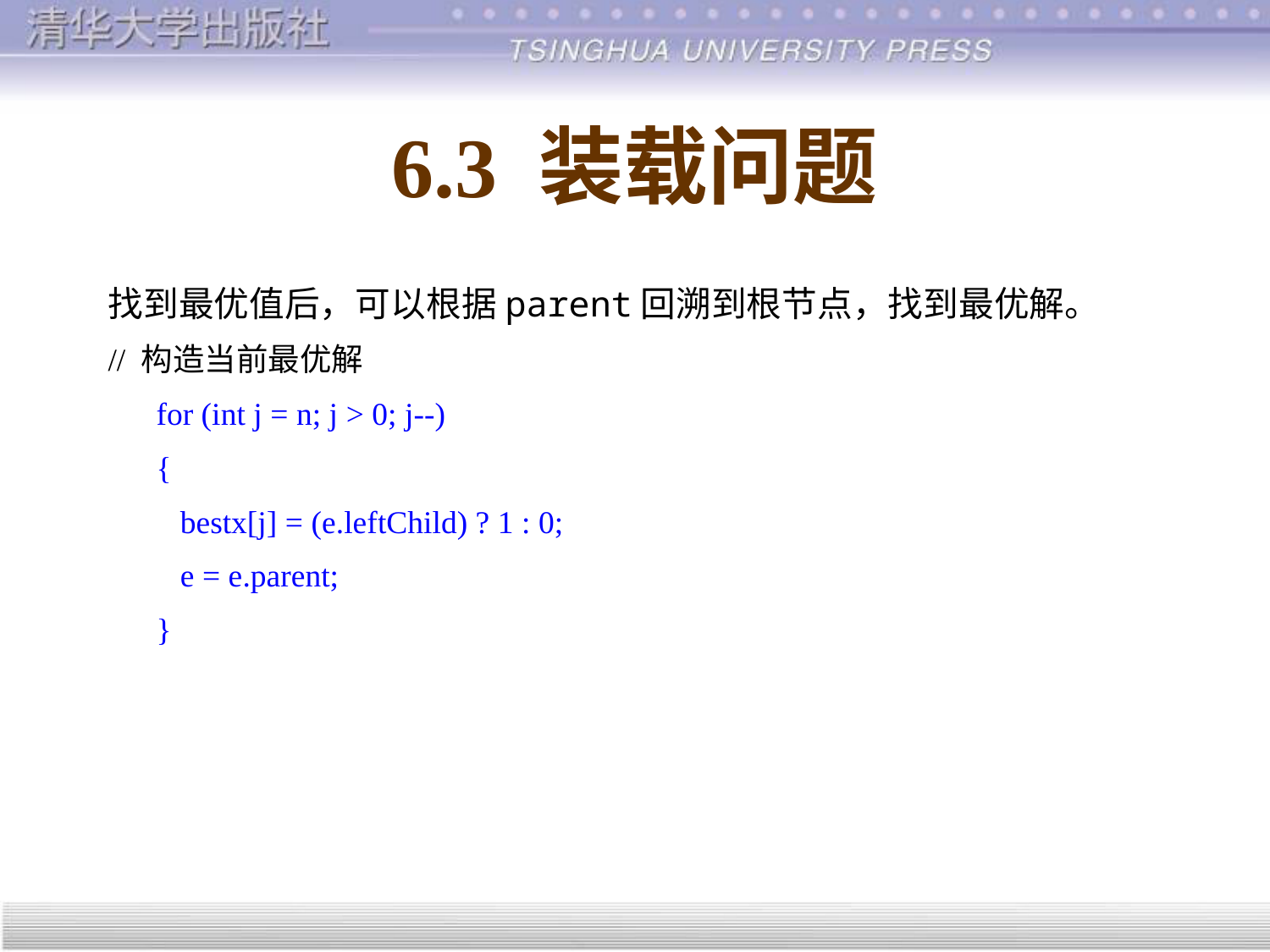

# 6.3 装载问题
找到最优值后，可以根据parent回溯到根节点，找到最优解。
// 构造当前最优解
      for (int j = n; j > 0; j--)
      {
         bestx[j] = (e.leftChild) ? 1 : 0;
         e = e.parent;
      }

57